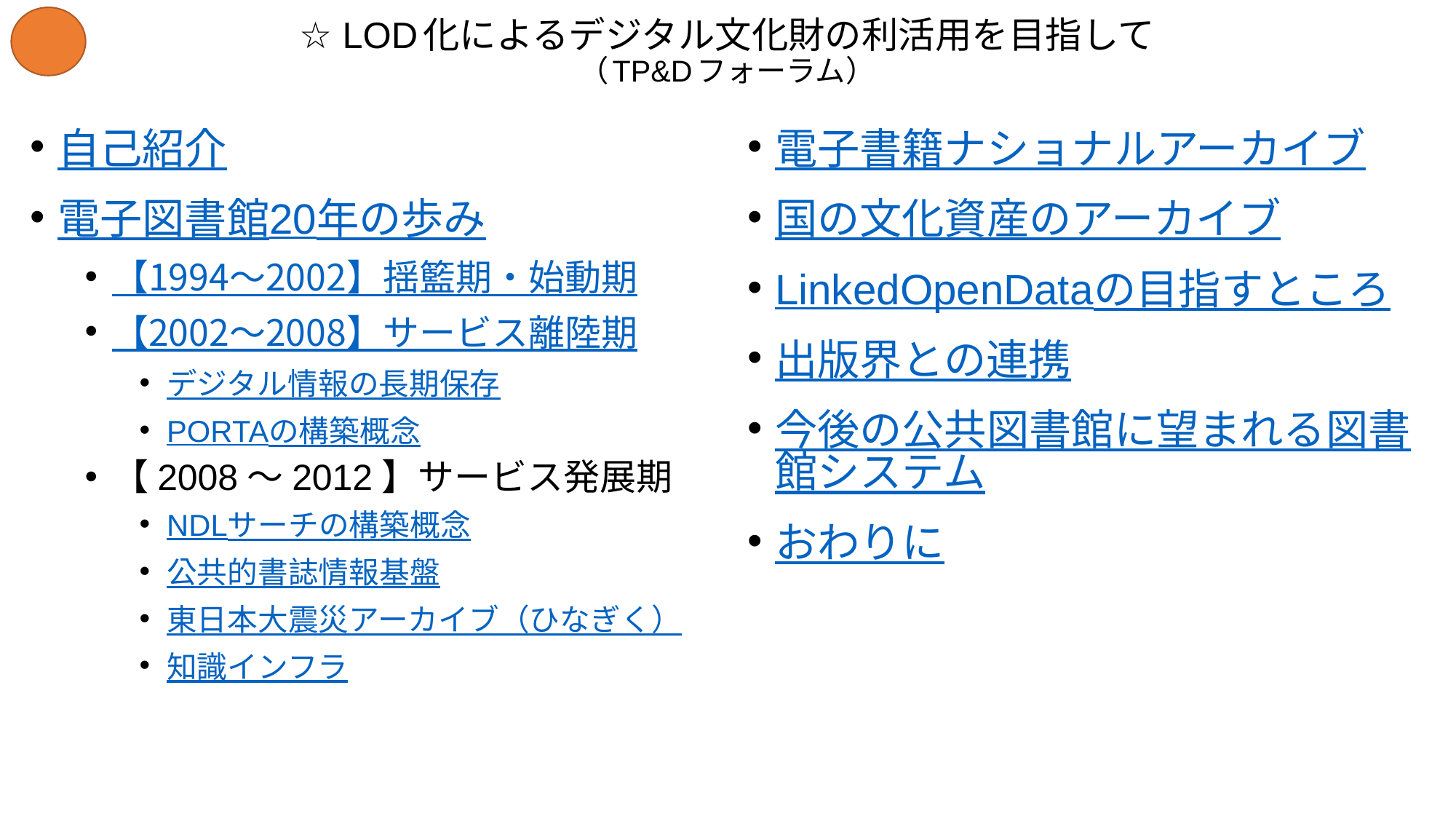

# ☆ LOD化によるデジタル文化財の利活用を目指して （TP&Dフォーラム）
自己紹介
電子図書館20年の歩み
【1994～2002】揺籃期・始動期
【2002～2008】サービス離陸期
デジタル情報の長期保存
PORTAの構築概念
【2008～2012】サービス発展期
NDLサーチの構築概念
公共的書誌情報基盤
東日本大震災アーカイブ（ひなぎく）
知識インフラ

電子書籍ナショナルアーカイブ
国の文化資産のアーカイブ
LinkedOpenDataの目指すところ
出版界との連携
今後の公共図書館に望まれる図書館システム
おわりに